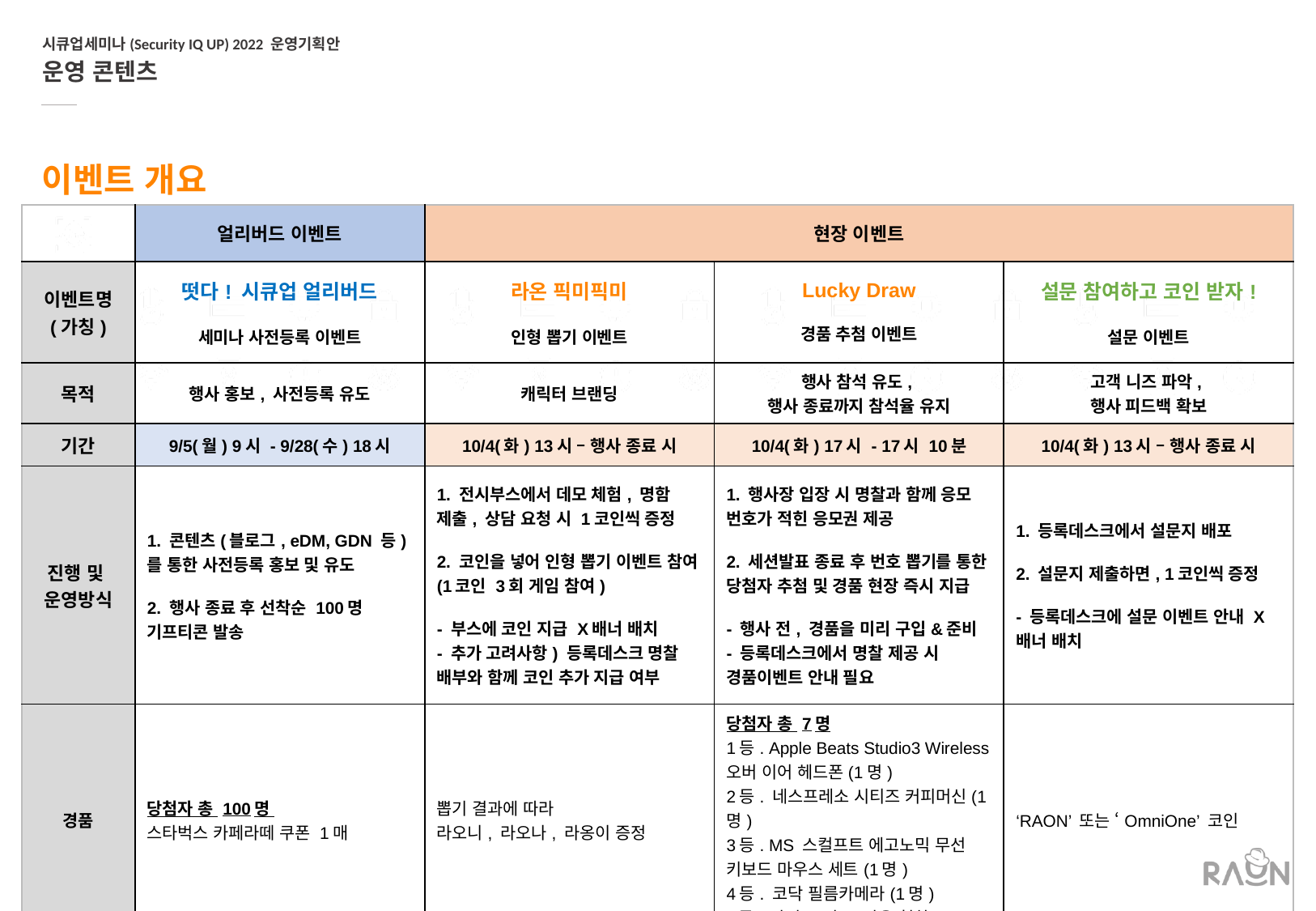

시큐업세미나(Security IQ UP) 2022 운영기획안
운영 콘텐츠
이벤트 개요
|  | 얼리버드 이벤트 | 현장 이벤트 |  |  |
| --- | --- | --- | --- | --- |
| 이벤트명 (가칭) | 떳다! 시큐업 얼리버드 세미나 사전등록 이벤트 | 라온 픽미픽미 인형 뽑기 이벤트 | Lucky Draw 경품 추첨 이벤트 | 설문 참여하고 코인 받자! 설문 이벤트 |
| 목적 | 행사 홍보, 사전등록 유도 | 캐릭터 브랜딩 | 행사 참석 유도, 행사 종료까지 참석율 유지 | 고객 니즈 파악, 행사 피드백 확보 |
| 기간 | 9/5(월) 9시 - 9/28(수) 18시 | 10/4(화) 13시 – 행사 종료 시 | 10/4(화) 17시 - 17시 10분 | 10/4(화) 13시 – 행사 종료 시 |
| 진행 및 운영방식 | 1. 콘텐츠(블로그, eDM, GDN 등)를 통한 사전등록 홍보 및 유도 2. 행사 종료 후 선착순 100명 기프티콘 발송 | 1. 전시부스에서 데모 체험, 명함 제출, 상담 요청 시 1코인씩 증정 2. 코인을 넣어 인형 뽑기 이벤트 참여 (1코인 3회 게임 참여) - 부스에 코인 지급 X배너 배치 - 추가 고려사항) 등록데스크 명찰 배부와 함께 코인 추가 지급 여부 | 1. 행사장 입장 시 명찰과 함께 응모 번호가 적힌 응모권 제공 2. 세션발표 종료 후 번호 뽑기를 통한 당첨자 추첨 및 경품 현장 즉시 지급 - 행사 전, 경품을 미리 구입&준비 - 등록데스크에서 명찰 제공 시 경품이벤트 안내 필요 | 1. 등록데스크에서 설문지 배포 2. 설문지 제출하면, 1코인씩 증정 - 등록데스크에 설문 이벤트 안내 X배너 배치 |
| 경품 | 당첨자 총 100명 스타벅스 카페라떼 쿠폰 1매 | 뽑기 결과에 따라 라오니, 라오나, 라옹이 증정 | 당첨자 총 7명 1등. Apple Beats Studio3 Wireless 오버 이어 헤드폰(1명) 2등. 네스프레소 시티즈 커피머신(1명) 3등. MS 스컬프트 에고노믹 무선 키보드 마우스 세트(1명) 4등. 코닥 필름카메라(1명) 5등. 와인(3명) \*라온 협찬 | ‘RAON’ 또는 ‘OmniOne’ 코인 |